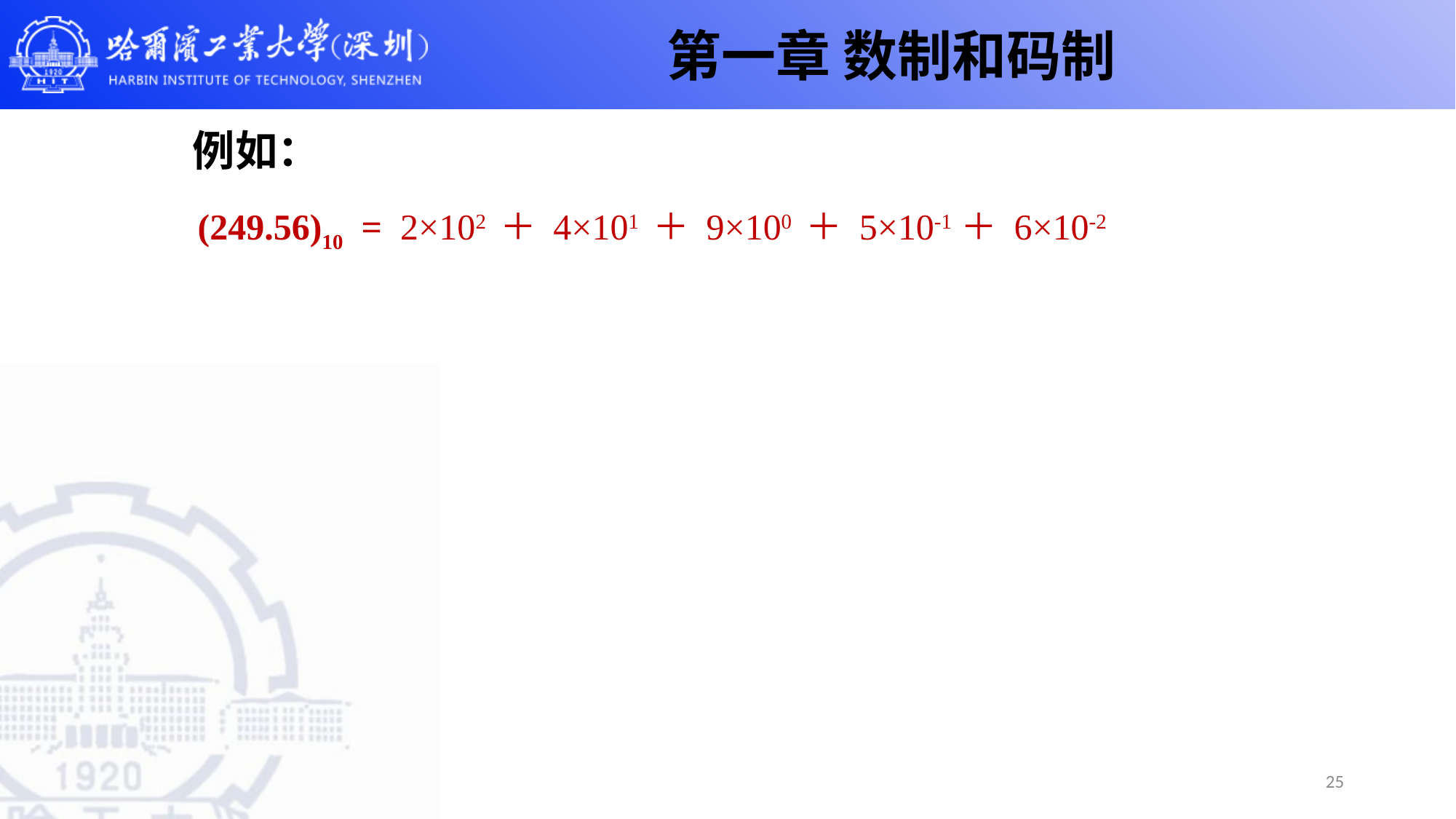

第一章 数制和码制
# 例如：
(249.56)10  =  2×102 ＋ 4×101 ＋ 9×100 ＋ 5×10-1＋ 6×10-2
25